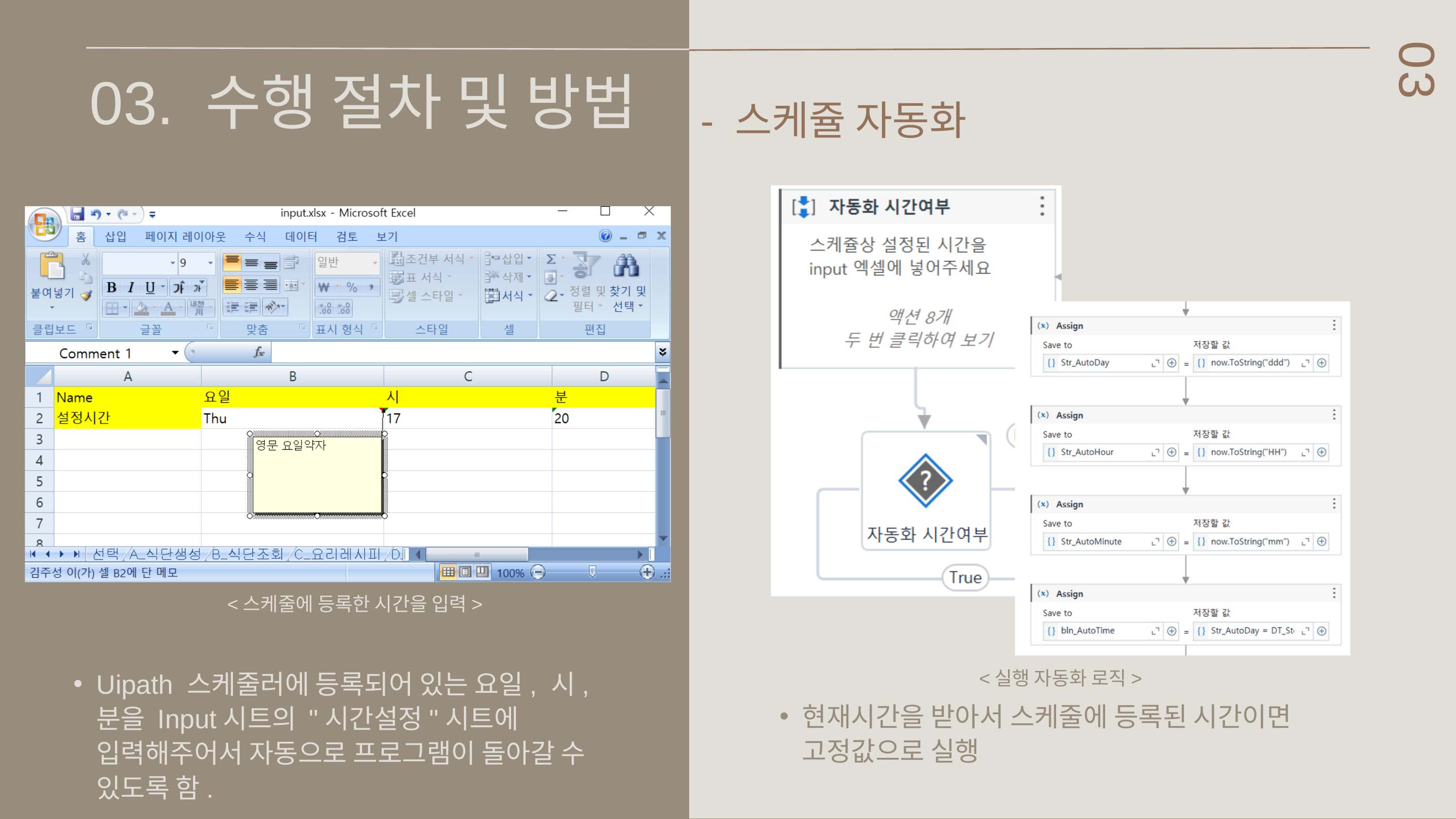

03. 수행 절차 및 방법
03
 - 스케쥴 자동화

<스케줄에 등록한 시간을 입력>
<실행 자동화 로직>
Uipath 스케줄러에 등록되어 있는 요일, 시, 분을 Input시트의 "시간설정"시트에 입력해주어서 자동으로 프로그램이 돌아갈 수 있도록 함.
현재시간을 받아서 스케줄에 등록된 시간이면 고정값으로 실행